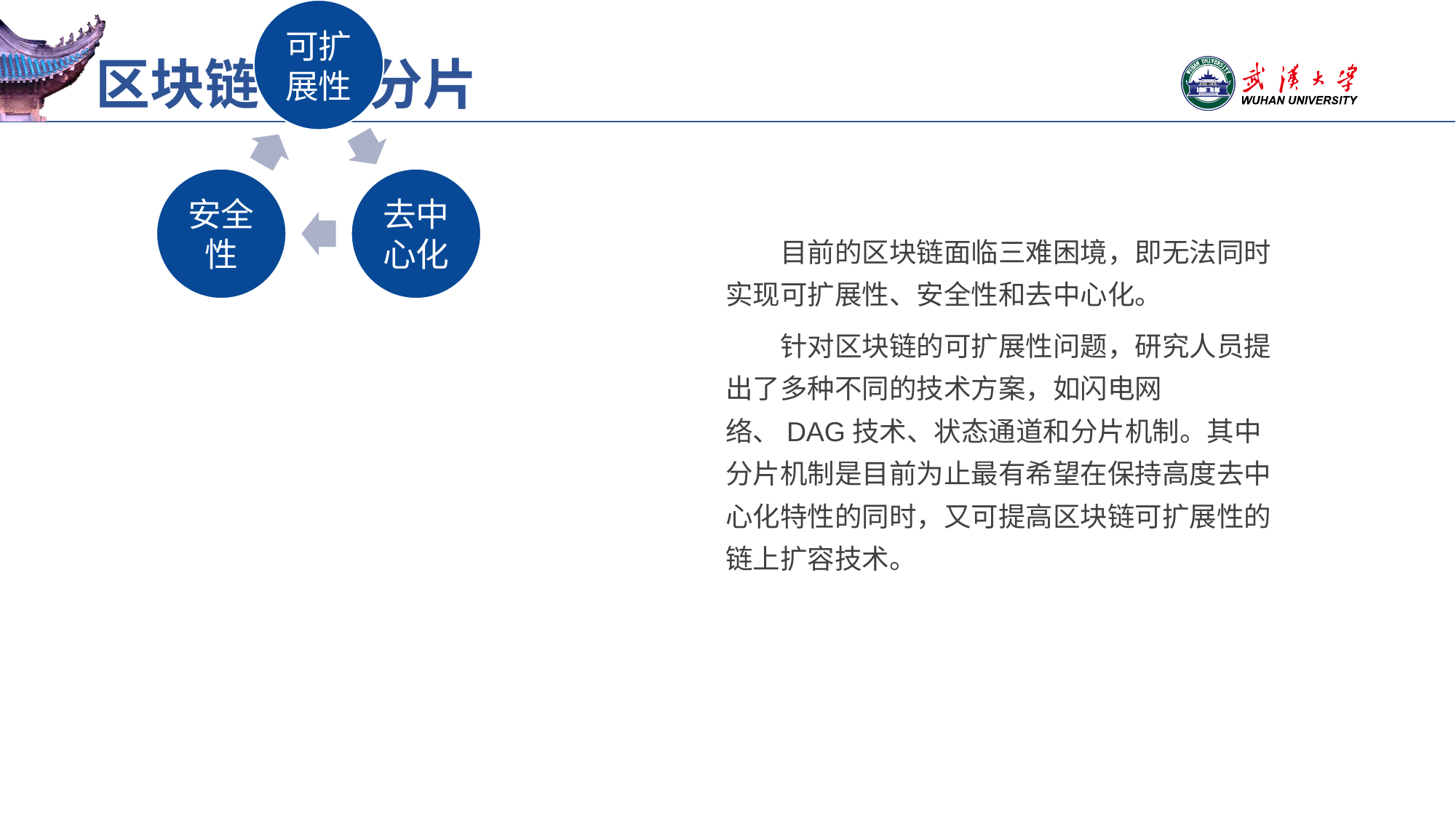

# 区块链状态分片
目前的区块链面临三难困境，即无法同时实现可扩展性、安全性和去中心化。
针对区块链的可扩展性问题，研究人员提出了多种不同的技术方案，如闪电网络、DAG技术、状态通道和分片机制。其中分片机制是目前为止最有希望在保持高度去中心化特性的同时，又可提高区块链可扩展性的链上扩容技术。
可扩展性

去中心化

安全性